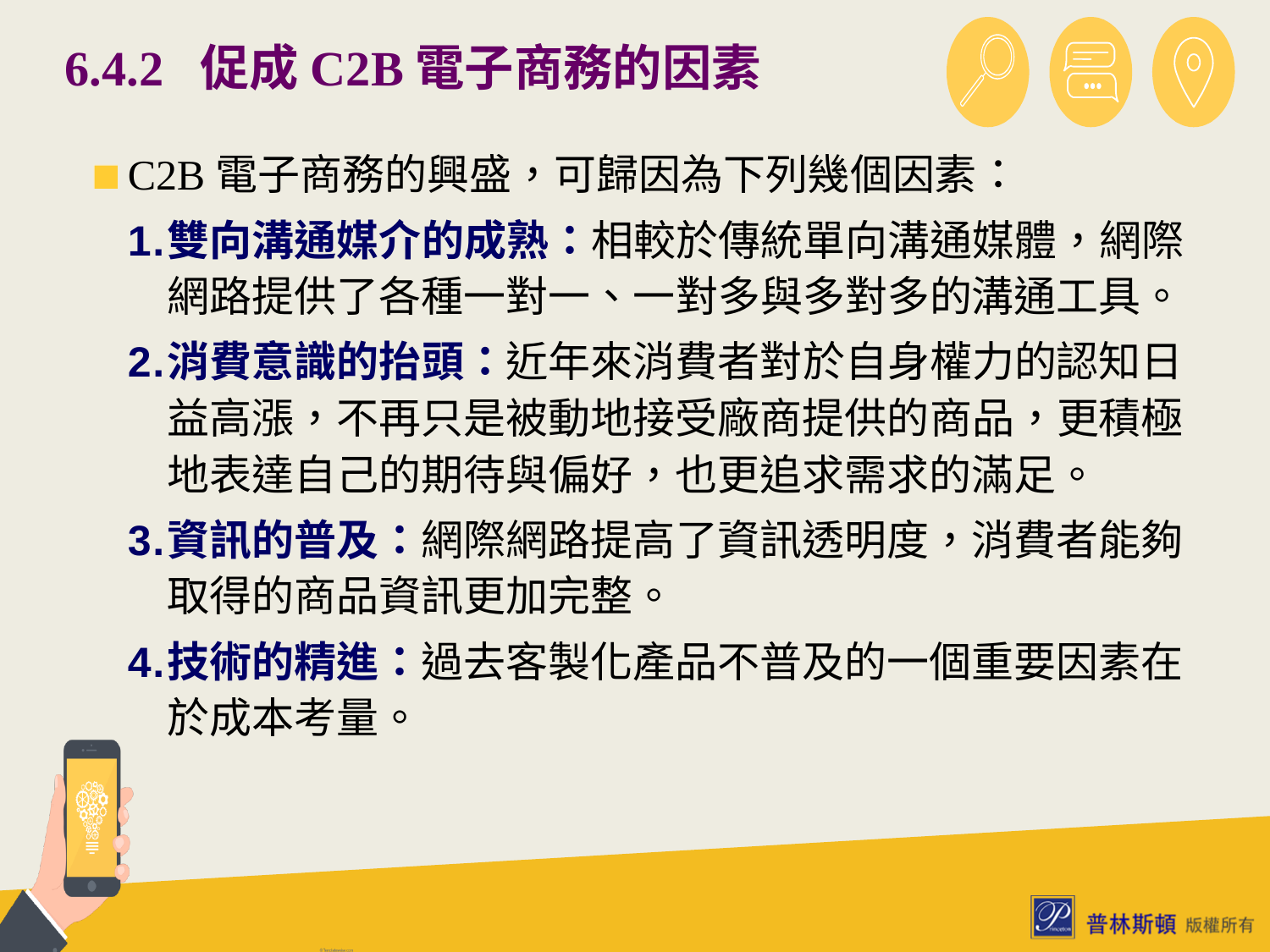

# 6.4.2  促成C2B電子商務的因素
C2B電子商務的興盛，可歸因為下列幾個因素：
雙向溝通媒介的成熟：相較於傳統單向溝通媒體，網際網路提供了各種一對一、一對多與多對多的溝通工具。
消費意識的抬頭：近年來消費者對於自身權力的認知日益高漲，不再只是被動地接受廠商提供的商品，更積極地表達自己的期待與偏好，也更追求需求的滿足。
資訊的普及：網際網路提高了資訊透明度，消費者能夠取得的商品資訊更加完整。
技術的精進：過去客製化產品不普及的一個重要因素在於成本考量。